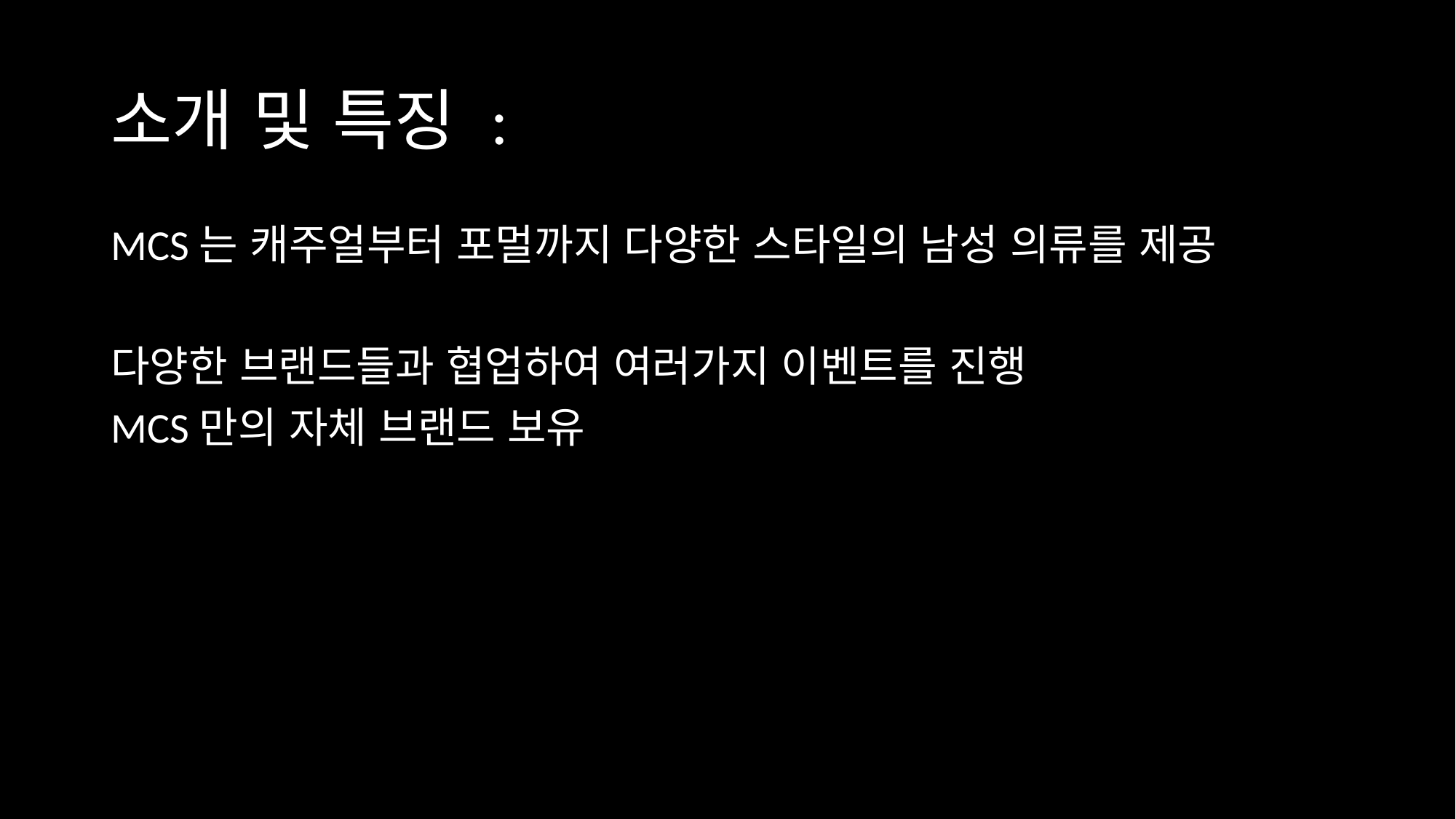

# 소개 및 특징 :
MCS는 캐주얼부터 포멀까지 다양한 스타일의 남성 의류를 제공

다양한 브랜드들과 협업하여 여러가지 이벤트를 진행
MCS만의 자체 브랜드 보유